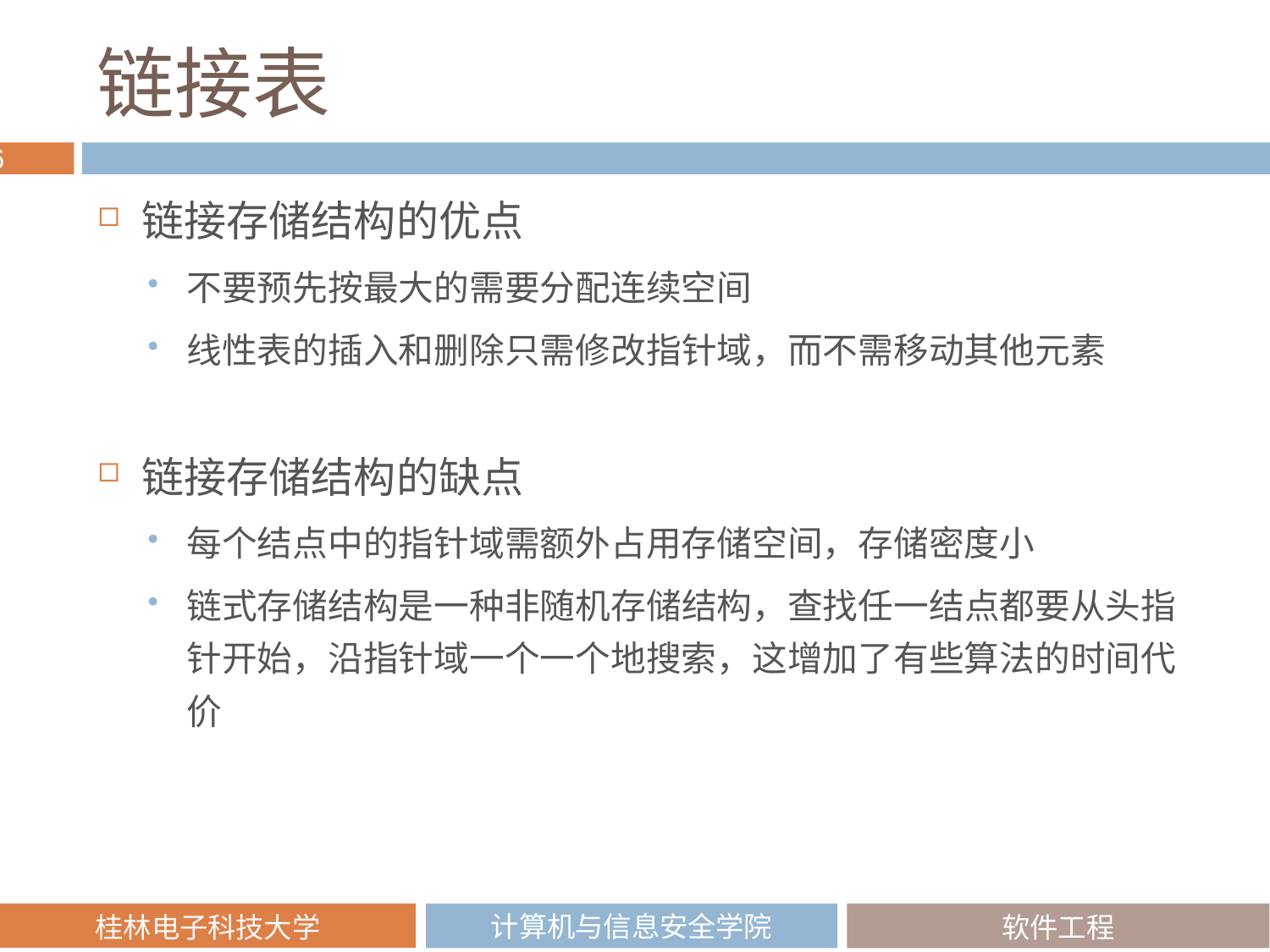

# 链接表
链接存储结构的优点
不要预先按最大的需要分配连续空间
线性表的插入和删除只需修改指针域，而不需移动其他元素

链接存储结构的缺点
每个结点中的指针域需额外占用存储空间，存储密度小
链式存储结构是一种非随机存储结构，查找任一结点都要从头指针开始，沿指针域一个一个地搜索，这增加了有些算法的时间代价